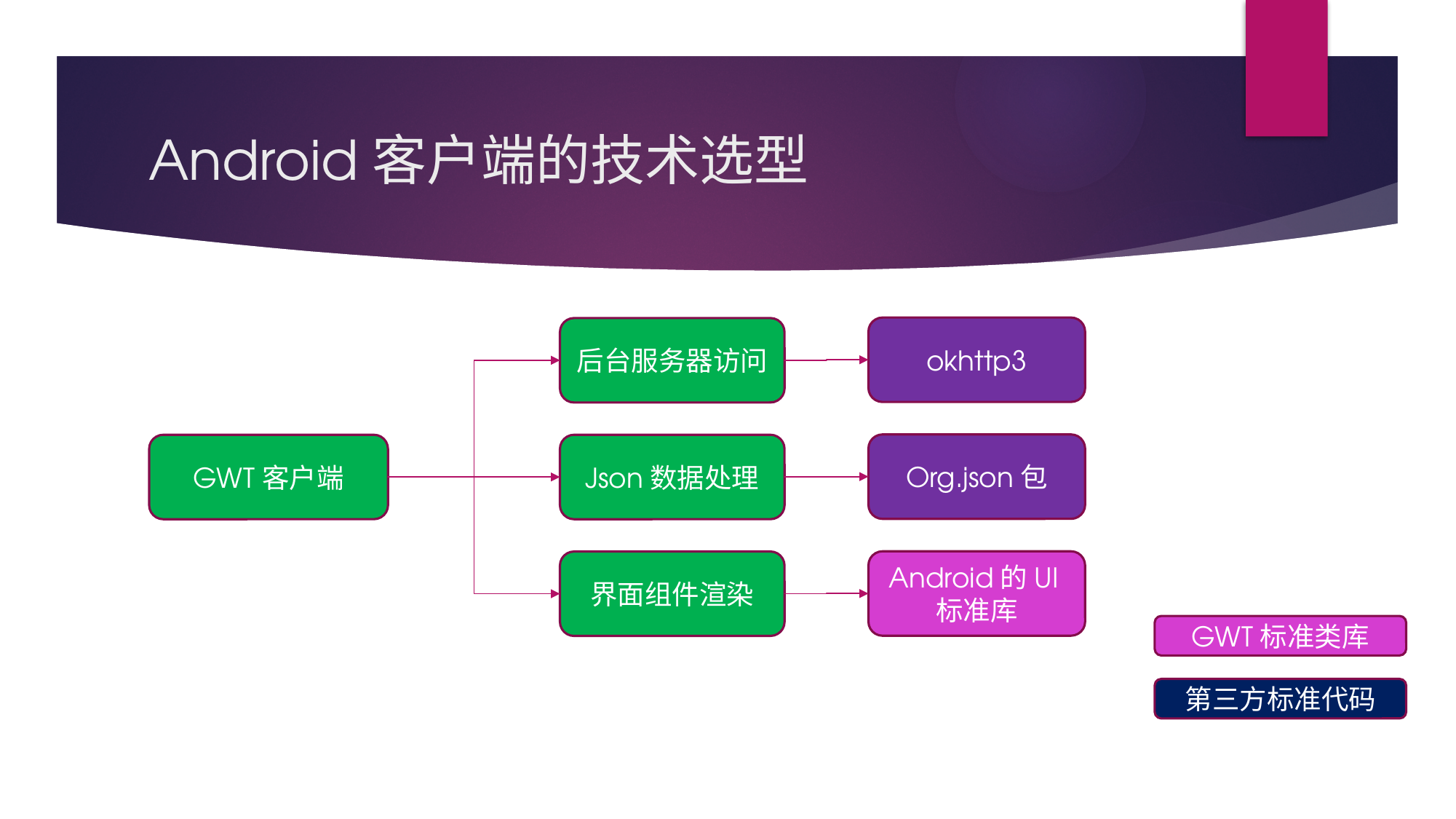

# Android客户端的技术选型
okhttp3
后台服务器访问
Org.json包
GWT客户端
Json数据处理
Android的UI标准库
界面组件渲染
GWT标准类库
第三方标准代码